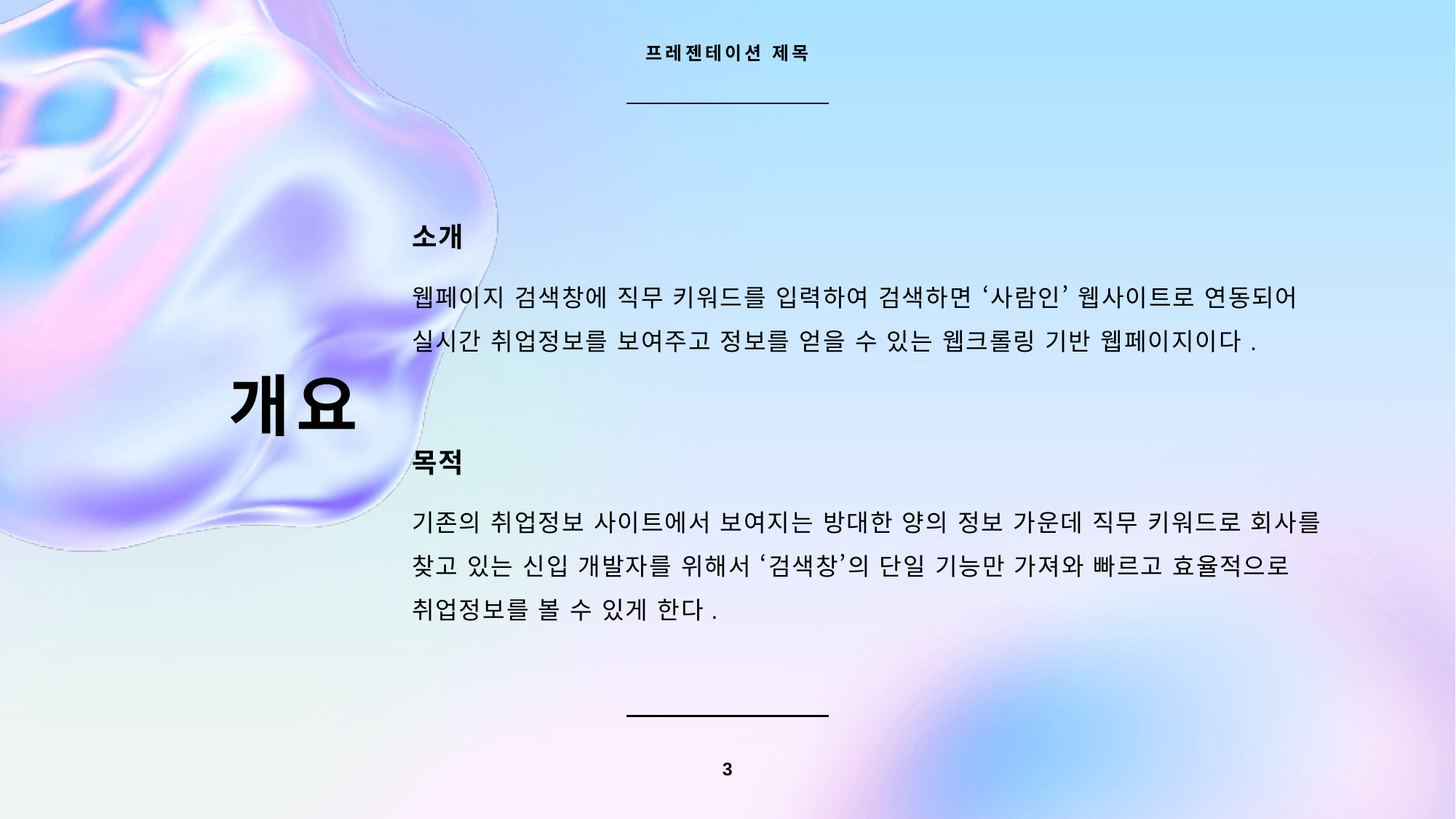

프레젠테이션 제목
소개
웹페이지 검색창에 직무 키워드를 입력하여 검색하면 ‘사람인’ 웹사이트로 연동되어 실시간 취업정보를 보여주고 정보를 얻을 수 있는 웹크롤링 기반 웹페이지이다.

목적
기존의 취업정보 사이트에서 보여지는 방대한 양의 정보 가운데 직무 키워드로 회사를 찾고 있는 신입 개발자를 위해서 ‘검색창’의 단일 기능만 가져와 빠르고 효율적으로 취업정보를 볼 수 있게 한다.
# 개요
3